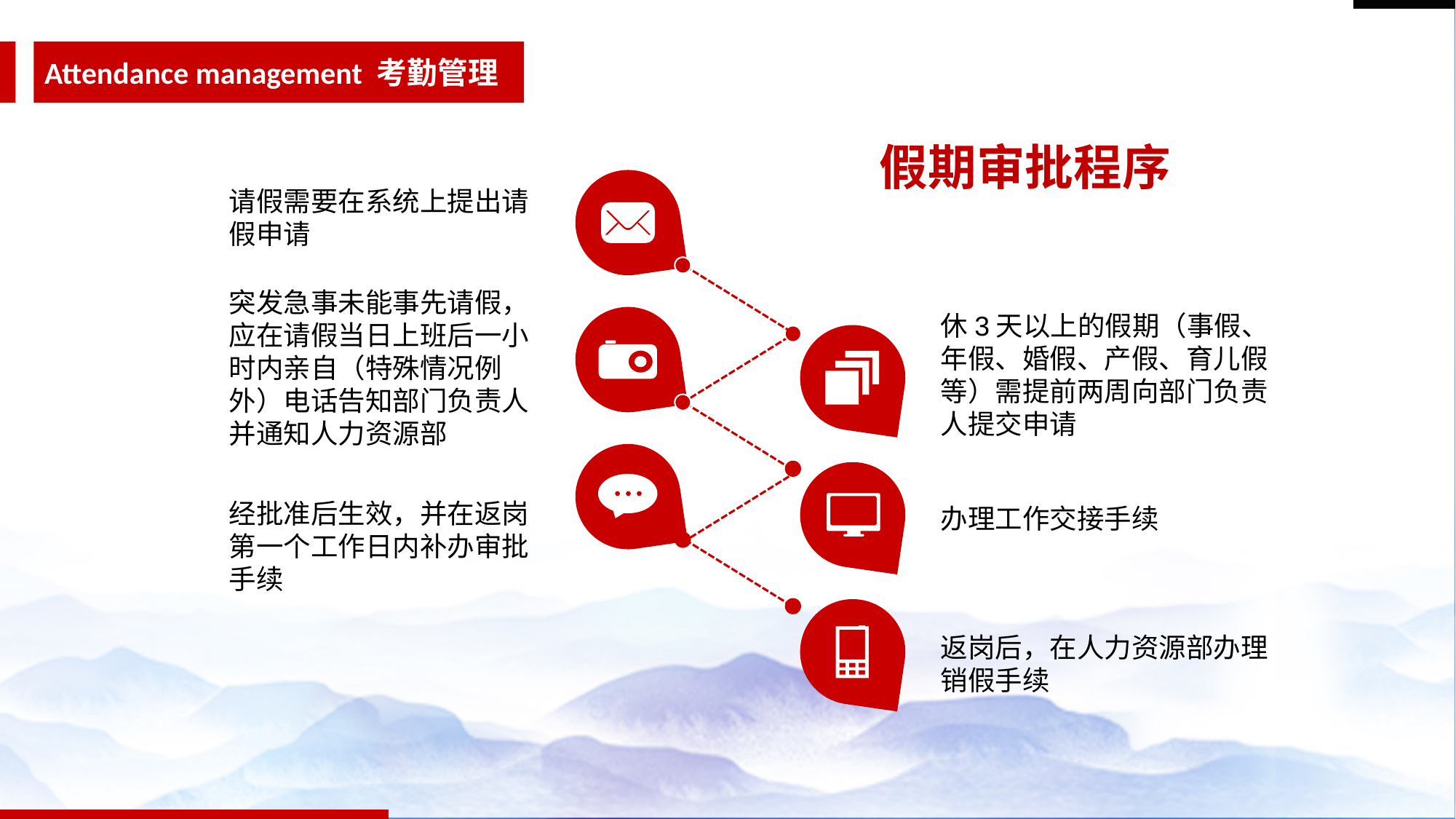

Attendance management 考勤管理
假期审批程序

请假需要在系统上提出请假申请

突发急事未能事先请假，应在请假当日上班后一小时内亲自（特殊情况例外）电话告知部门负责人并通知人力资源部
休3天以上的假期（事假、年假、婚假、产假、育儿假等）需提前两周向部门负责人提交申请

经批准后生效，并在返岗第一个工作日内补办审批手续
办理工作交接手续

返岗后，在人力资源部办理销假手续